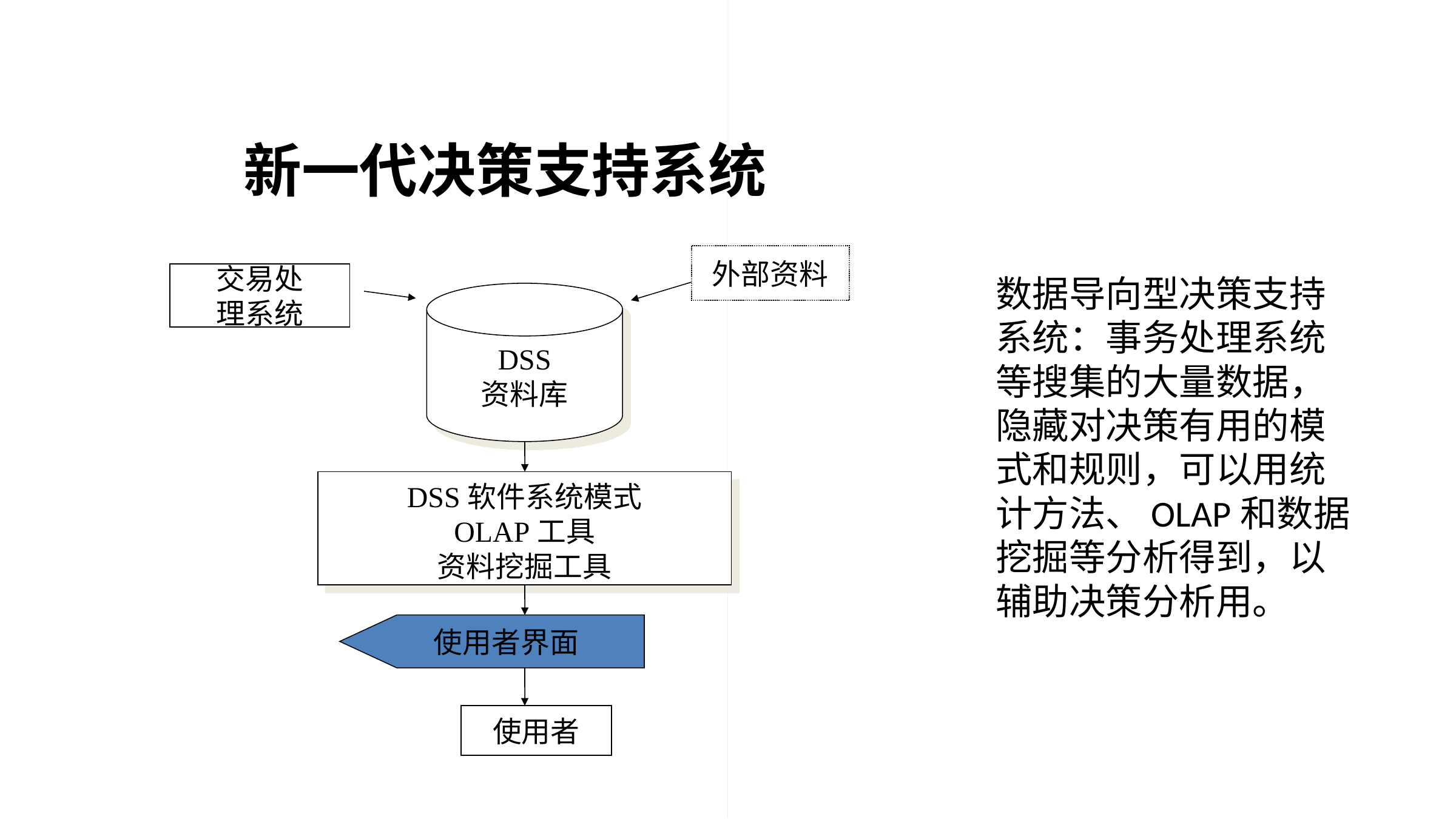

新一代决策支持系统
外部资料
交易处
理系统

DSS
资料库

DSS软件系统模式
OLAP工具
资料挖掘工具

使用者界面

使用者
数据导向型决策支持系统：事务处理系统等搜集的大量数据，隐藏对决策有用的模式和规则，可以用统计方法、OLAP和数据挖掘等分析得到，以辅助决策分析用。